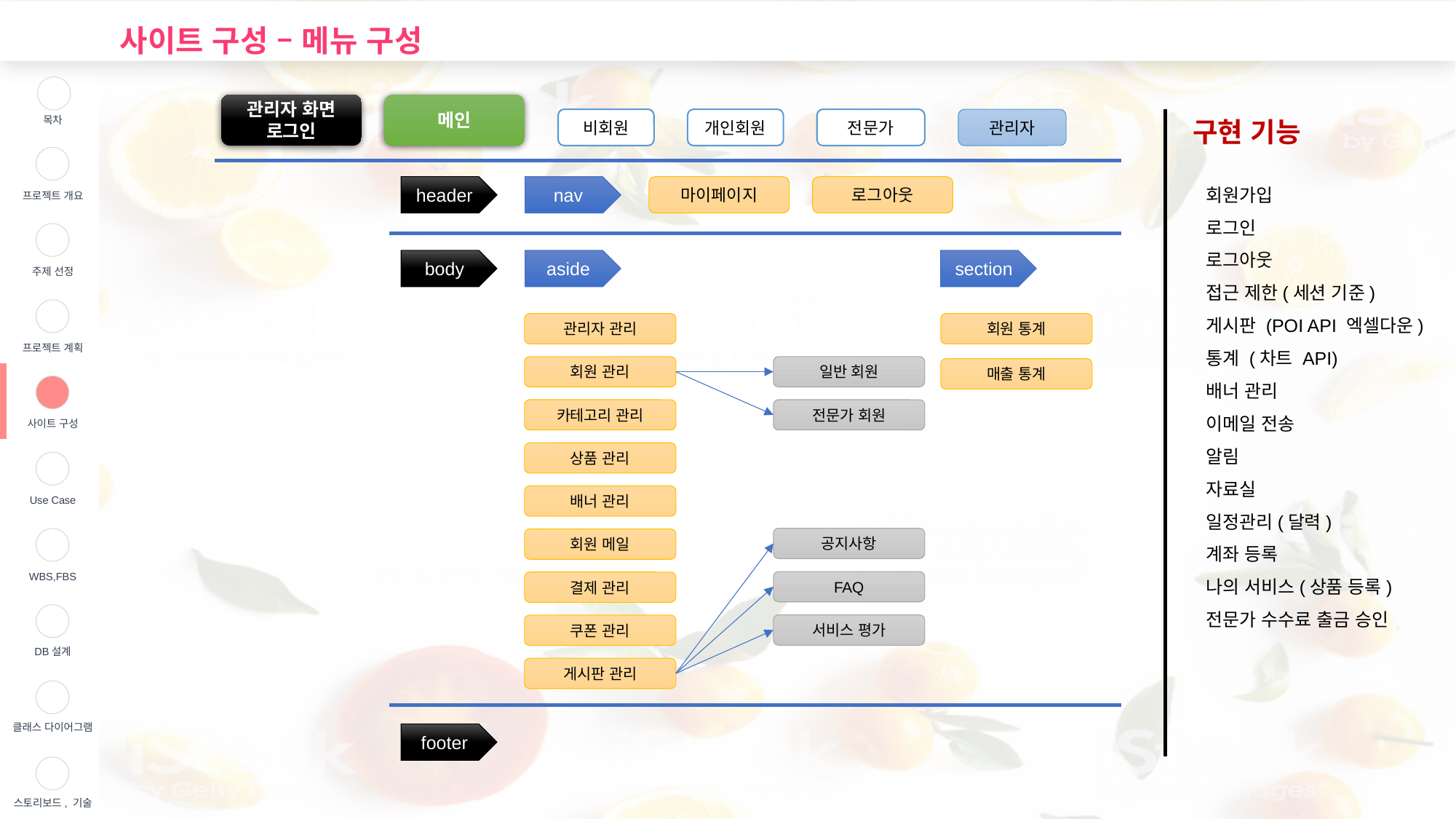

사이트 구성 – 메뉴 구성
|  | 목차 |
| --- | --- |
|  | 프로젝트 개요 |
|  | 주제 선정 |
|  | 프로젝트 계획 |
|  | 사이트 구성 |
|  | Use Case |
|  | WBS,FBS |
|  | DB설계 |
|  | 클래스 다이어그램 |
|  | 스토리보드, 기술 |

관리자 화면
로그인
메인
비회원
개인회원
전문가
관리자
구현 기능

회원가입
로그인
로그아웃
접근 제한(세션 기준)
게시판 (POI API 엑셀다운)
통계 (차트 API)
배너 관리
이메일 전송
알림
자료실
일정관리(달력)
계좌 등록
나의 서비스(상품 등록)
전문가 수수료 출금 승인
header
nav
마이페이지
로그아웃

body
aside
section

관리자 관리
회원 통계
회원 관리
일반 회원
매출 통계

카테고리 관리
전문가 회원
상품 관리

배너 관리
공지사항

회원 메일
FAQ
결제 관리

서비스 평가
쿠폰 관리
게시판 관리

footer